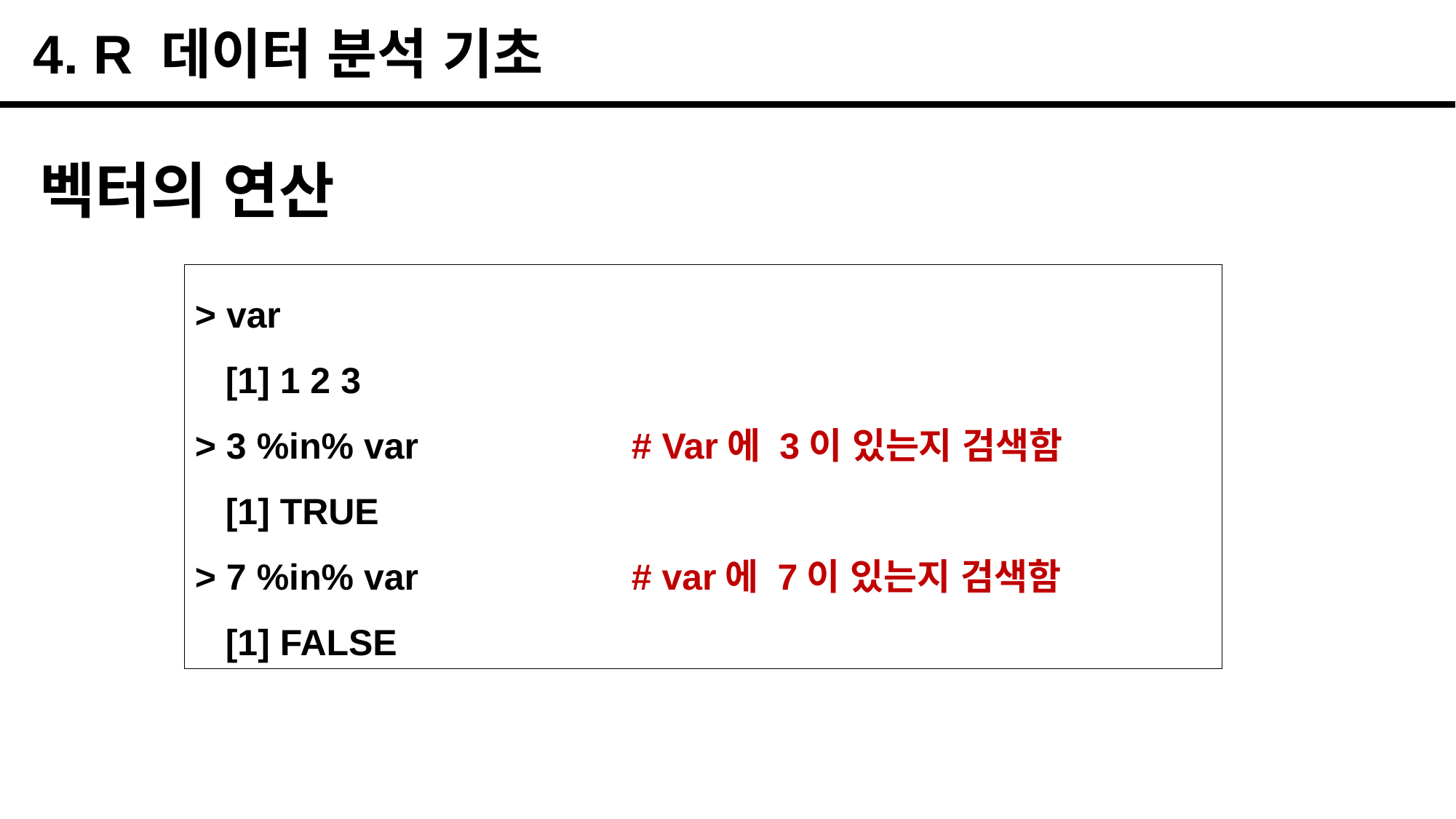

4. R 데이터 분석 기초
벡터의 연산
> var
   [1] 1 2 3
> 3 %in% var 		# Var에 3이 있는지 검색함
   [1] TRUE
> 7 %in% var	 	# var에 7이 있는지 검색함
   [1] FALSE